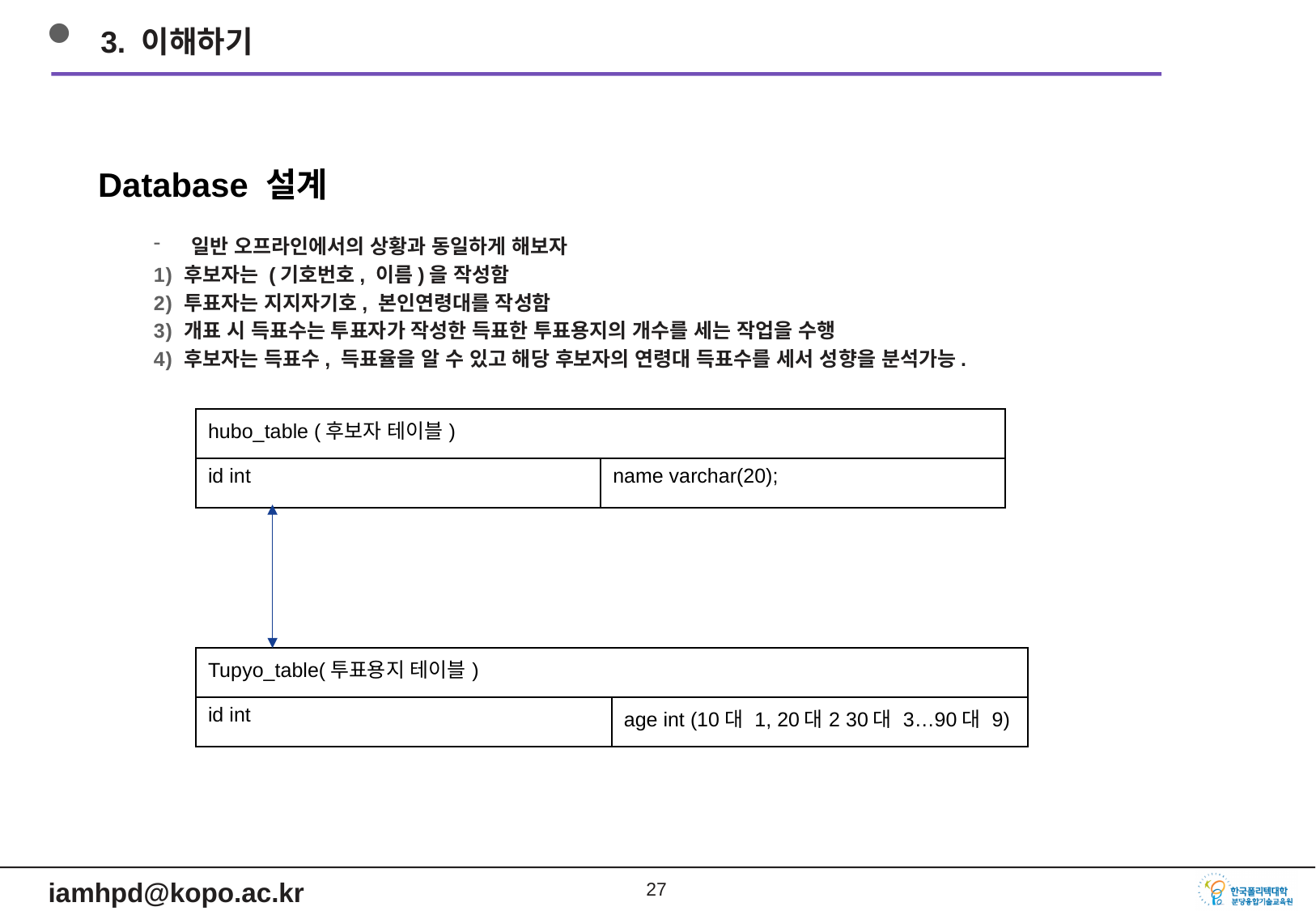

3. 이해하기
Database 설계
 일반 오프라인에서의 상황과 동일하게 해보자
후보자는 (기호번호, 이름)을 작성함
투표자는 지지자기호, 본인연령대를 작성함
개표 시 득표수는 투표자가 작성한 득표한 투표용지의 개수를 세는 작업을 수행
후보자는 득표수, 득표율을 알 수 있고 해당 후보자의 연령대 득표수를 세서 성향을 분석가능.

| hubo\_table (후보자 테이블) |  |
| --- | --- |
| id int | name varchar(20); |
| Tupyo\_table(투표용지 테이블) |  |
| --- | --- |
| id int | age int (10대 1, 20대2 30대 3…90대 9) |
27